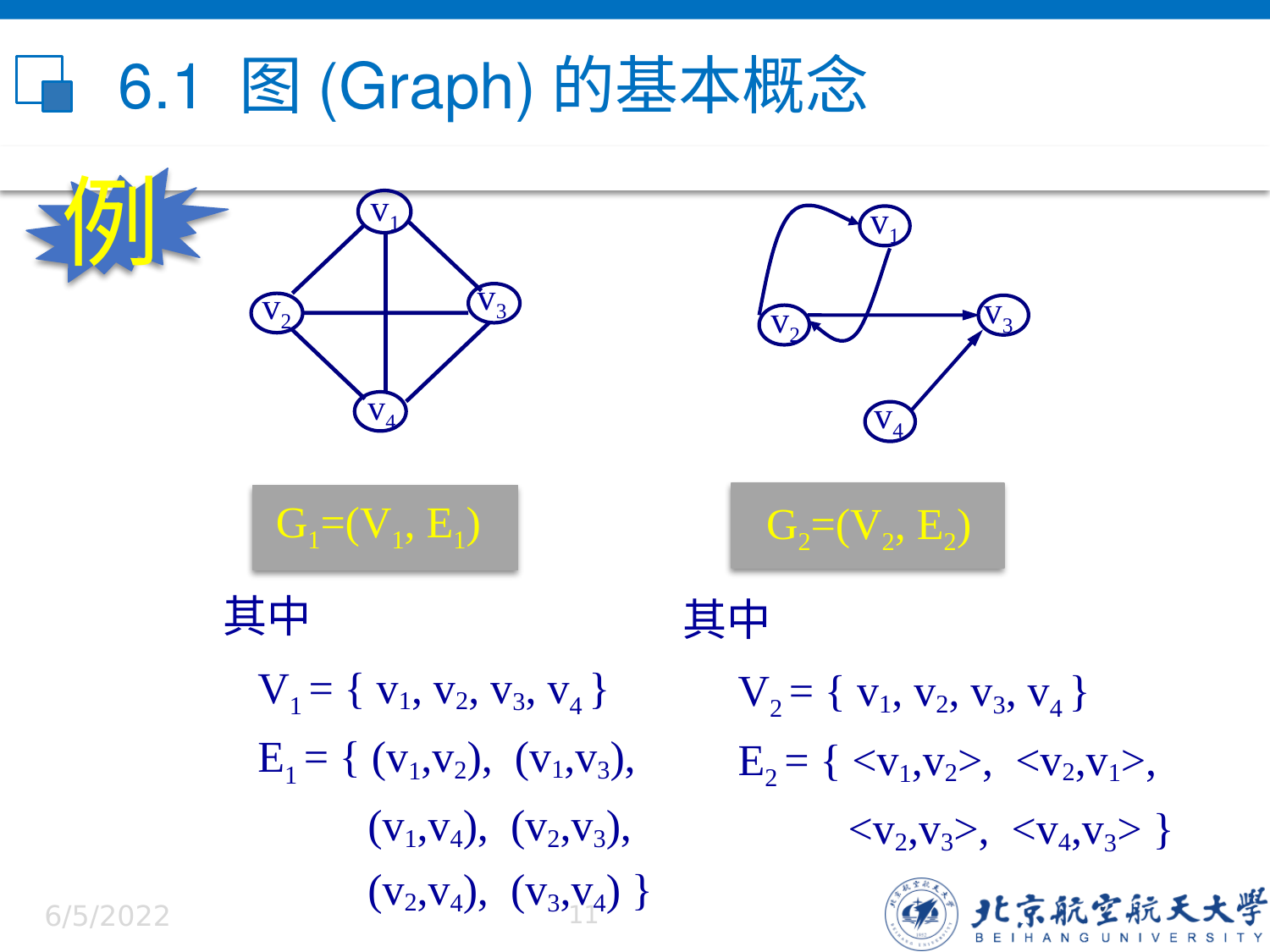

# 6.1 图(Graph)的基本概念
例

v1

v3
v2

v4

 G1=(V1, E1)
 其中
     V1 = { v1, v2, v3, v4 }
     E1 = { (v1,v2),  (v1,v3),
               (v1,v4),  (v2,v3),
               (v2,v4),  (v3,v4) }
v1

v3
v2

v4

 G2=(V2, E2)
其中
     V2 = { v1, v2, v3, v4 }
     E2 = { <v1,v2>,  <v2,v1>,
               <v2,v3>,  <v4,v3> }
6/5/2022
11